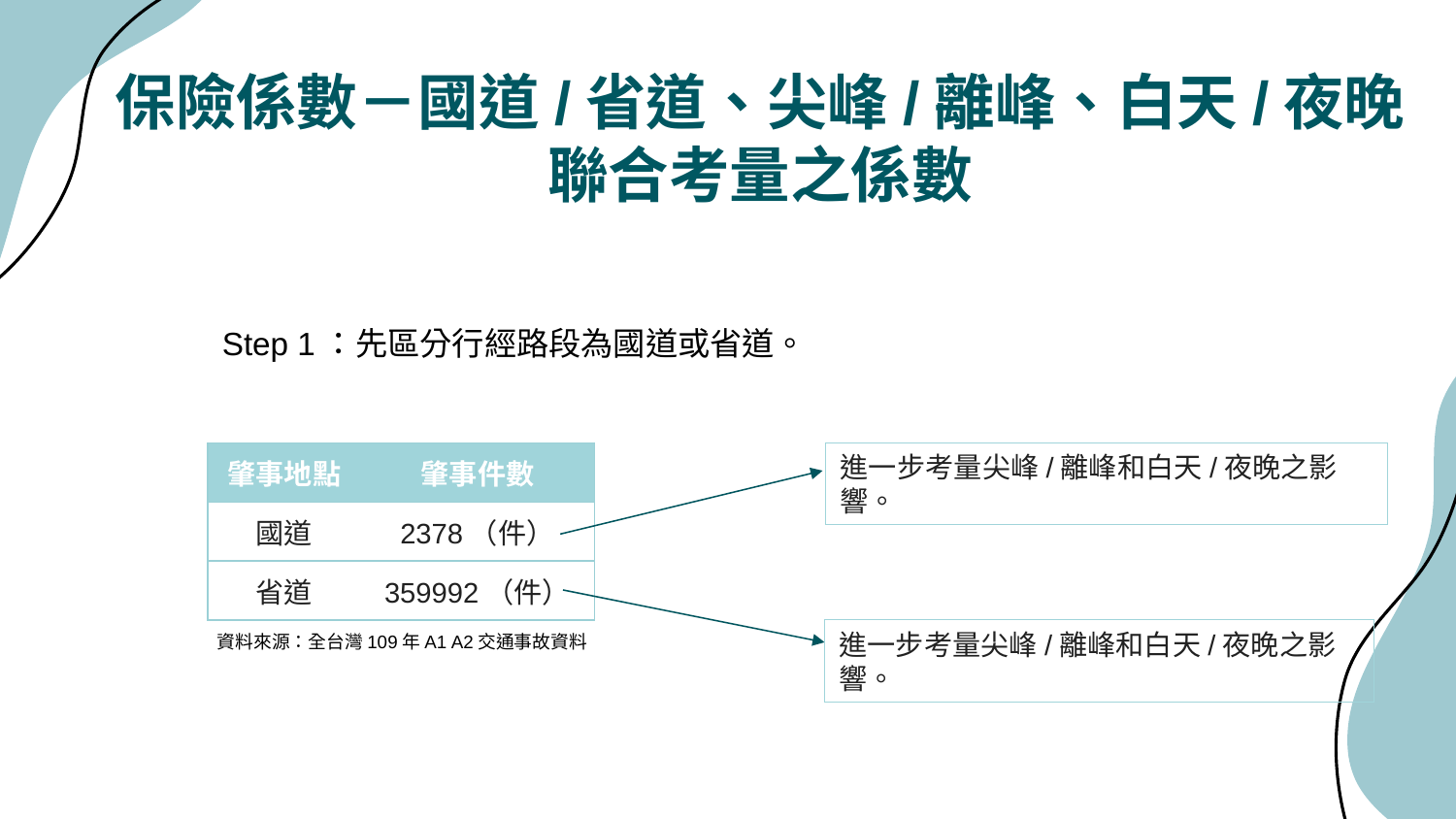

# 保險係數－國道/省道、尖峰/離峰、白天/夜晚 聯合考量之係數

Step 1：先區分行經路段為國道或省道。

| 肇事地點 | 肇事件數 |
| --- | --- |
| 國道 | 2378（件） |
| 省道 | 359992（件） |
進一步考量尖峰/離峰和白天/夜晚之影響。

進一步考量尖峰/離峰和白天/夜晚之影響。
資料來源：全台灣109年A1 A2交通事故資料